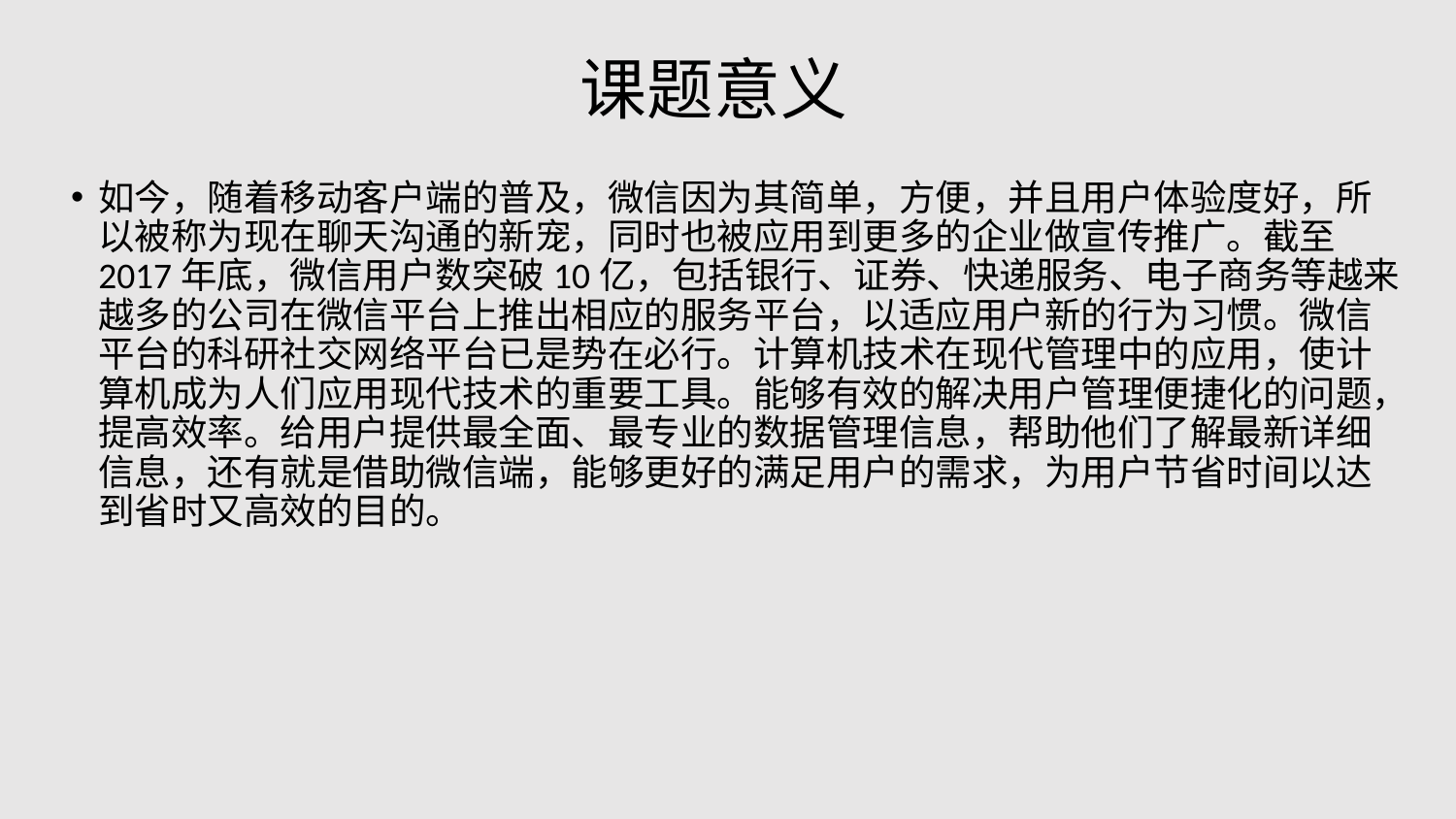

# 课题意义
如今，随着移动客户端的普及，微信因为其简单，方便，并且用户体验度好，所以被称为现在聊天沟通的新宠，同时也被应用到更多的企业做宣传推广。截至2017年底，微信用户数突破10亿，包括银行、证券、快递服务、电子商务等越来越多的公司在微信平台上推出相应的服务平台，以适应用户新的行为习惯。微信平台的科研社交网络平台已是势在必行。计算机技术在现代管理中的应用，使计算机成为人们应用现代技术的重要工具。能够有效的解决用户管理便捷化的问题，提高效率。给用户提供最全面、最专业的数据管理信息，帮助他们了解最新详细信息，还有就是借助微信端，能够更好的满足用户的需求，为用户节省时间以达到省时又高效的目的。